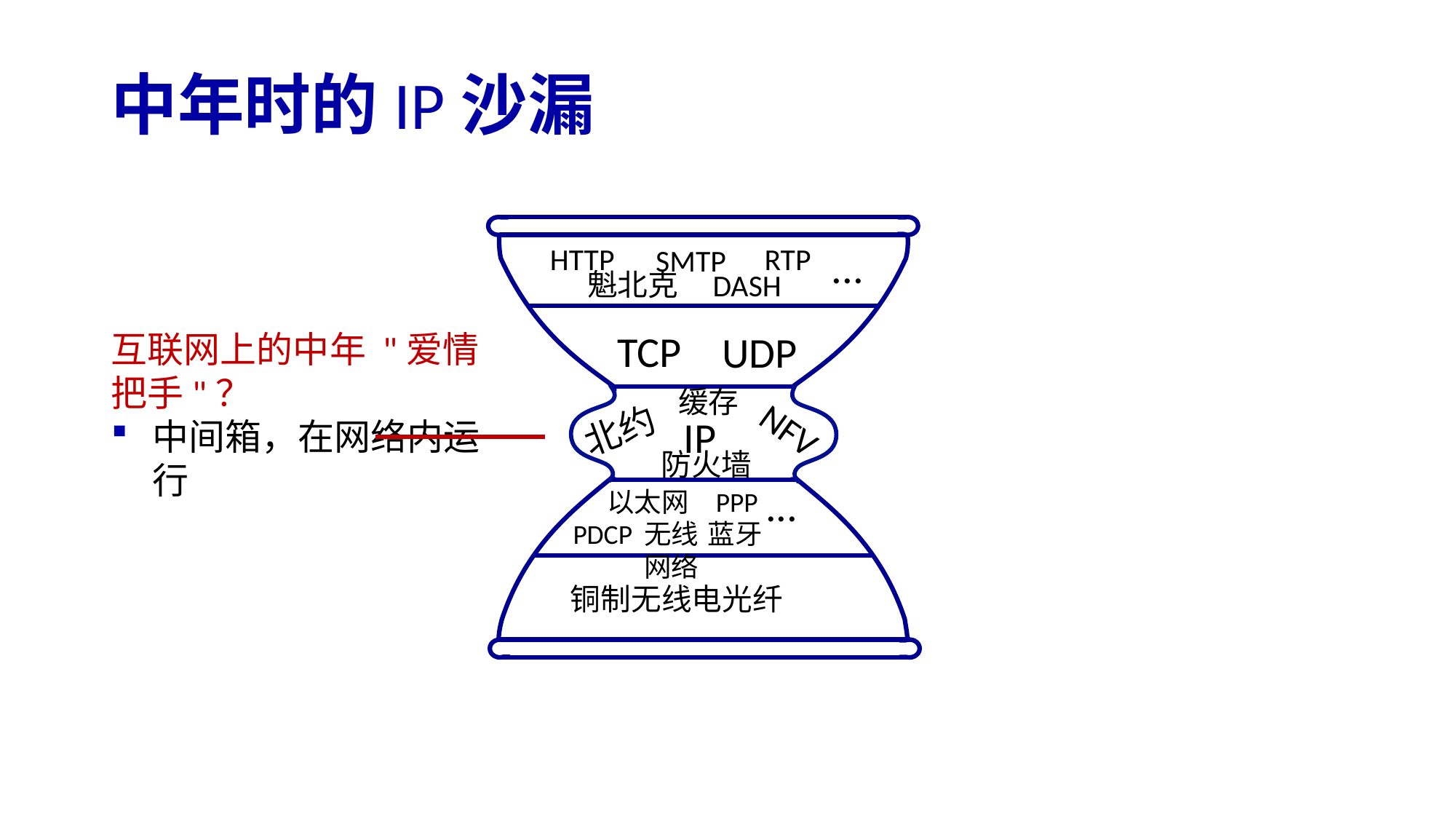

# 中年时的IP沙漏

HTTP
RTP
...
SMTP
魁北克
DASH
TCP
UDP
IP
...
以太网
PPP
蓝牙
无线网络
PDCP
铜制无线电光纤

互联网上的中年 "爱情把手"？
中间箱，在网络内运行
缓存
北约
NFV
防火墙